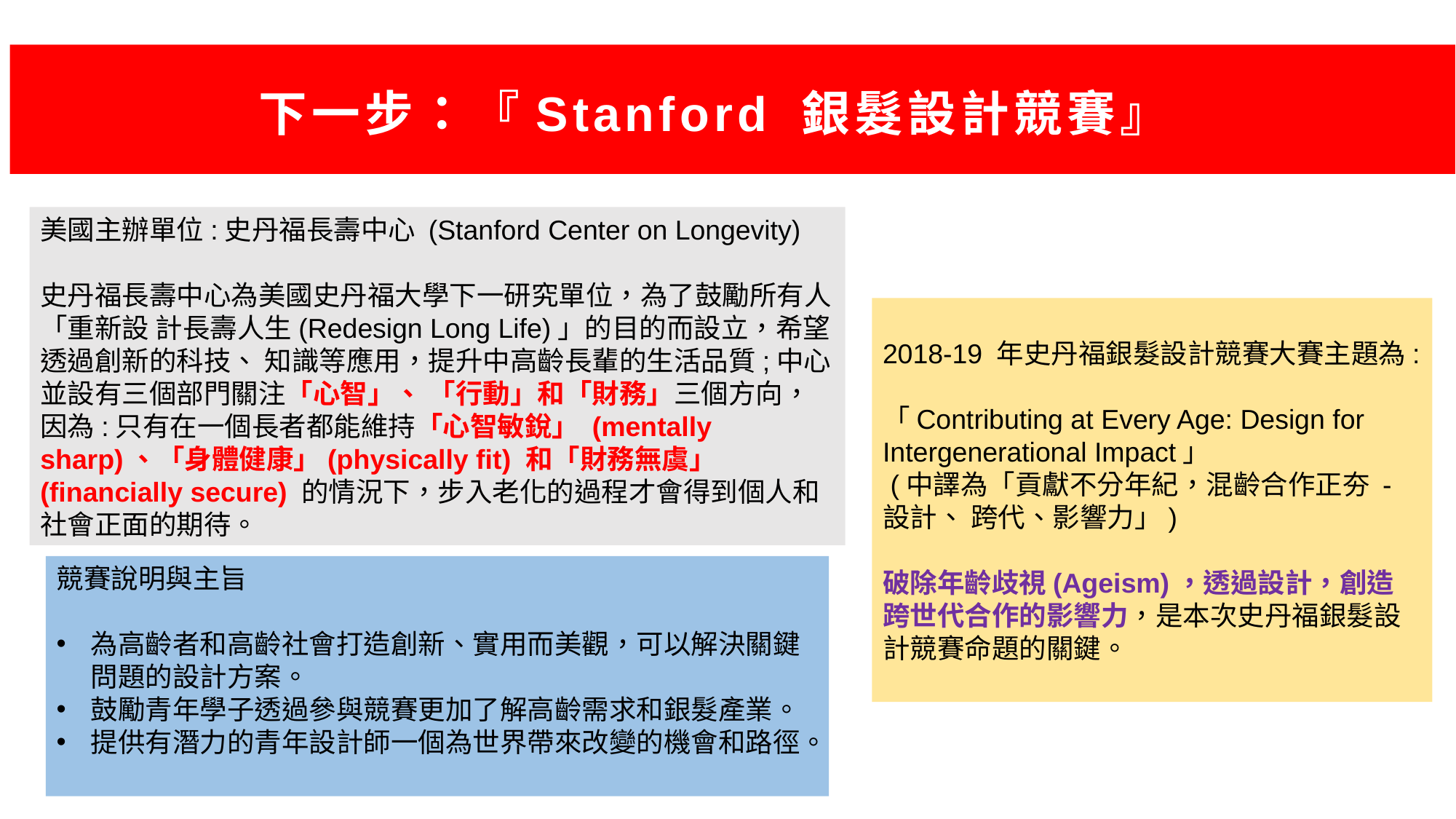

下一步：『Stanford 銀髮設計競賽』
美國主辦單位:史丹福長壽中心 (Stanford Center on Longevity)

史丹福長壽中心為美國史丹福大學下一研究單位，為了鼓勵所有人「重新設 計長壽人生(Redesign Long Life)」的目的而設立，希望透過創新的科技、 知識等應用，提升中高齡長輩的生活品質;中心並設有三個部門關注「心智」、 「行動」和「財務」三個方向，因為:只有在一個長者都能維持「心智敏銳」 (mentally sharp)、「身體健康」(physically fit) 和「財務無虞」(financially secure) 的情況下，步入老化的過程才會得到個人和社會正面的期待。

2018-19 年史丹福銀髮設計競賽大賽主題為:

「Contributing at Every Age: Design for Intergenerational Impact」
 (中譯為「貢獻不分年紀，混齡合作正夯 - 設計、 跨代、影響力」)

破除年齡歧視(Ageism)，透過設計，創造跨世代合作的影響力，是本次史丹福銀髮設計競賽命題的關鍵。

競賽說明與主旨

為高齡者和高齡社會打造創新、實用而美觀，可以解決關鍵問題的設計方案。
鼓勵青年學子透過參與競賽更加了解高齡需求和銀髮產業。
提供有潛力的青年設計師一個為世界帶來改變的機會和路徑。